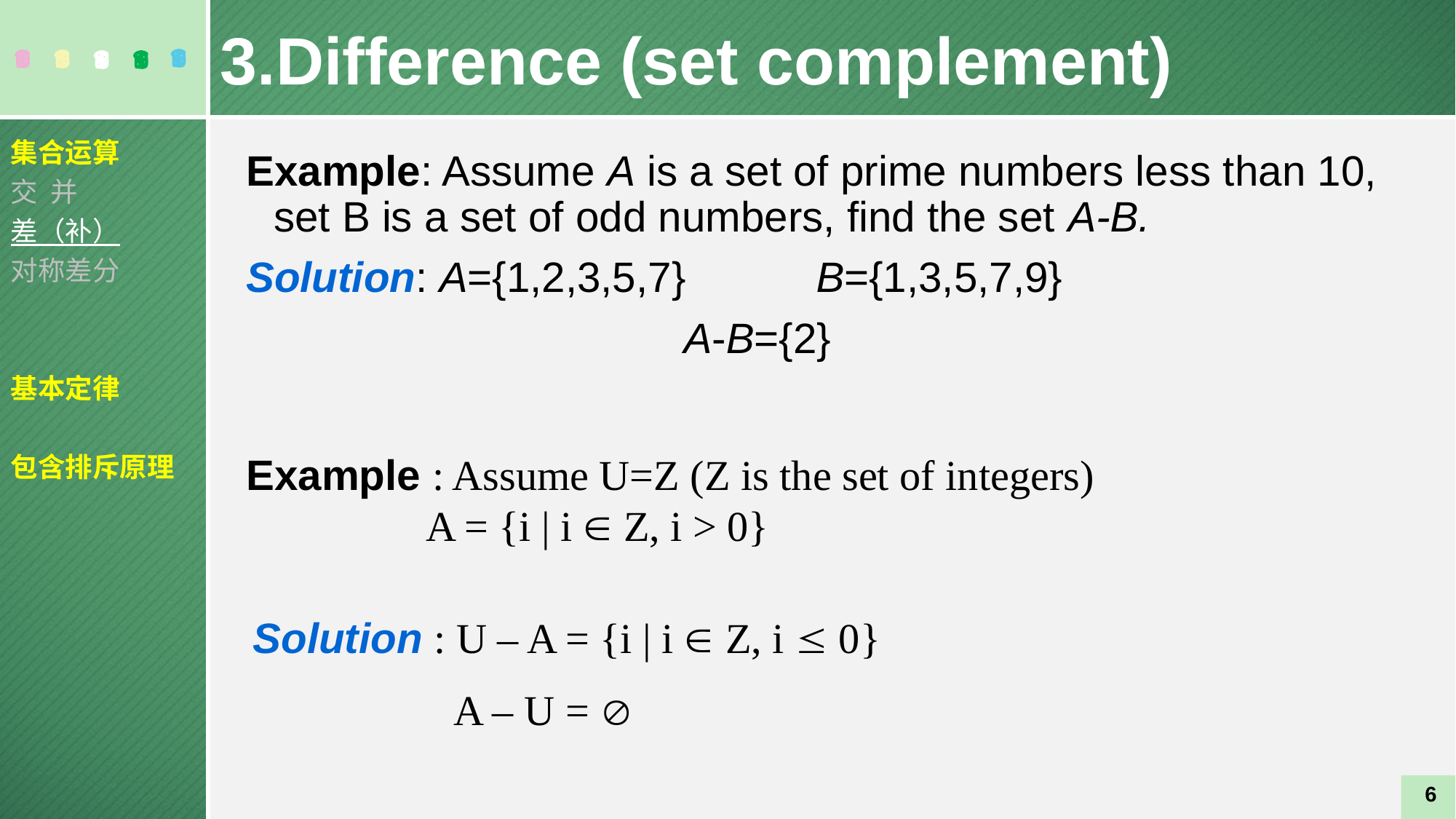

3.Difference (set complement)

集合运算
交  并
差（补）
对称差分

基本定律

包含排斥原理

Example: Assume A is a set of prime numbers less than 10, set B is a set of odd numbers, find the set A-B.
Solution: A={1,2,3,5,7}           B={1,3,5,7,9}
                                     A-B={2}
Example : Assume U=Z (Z is the set of integers)
                 A = {i | i ∈ Z, i > 0}
Solution : U – A = {i | i ∈ Z, i ≤ 0}
                   A – U = ∅
6